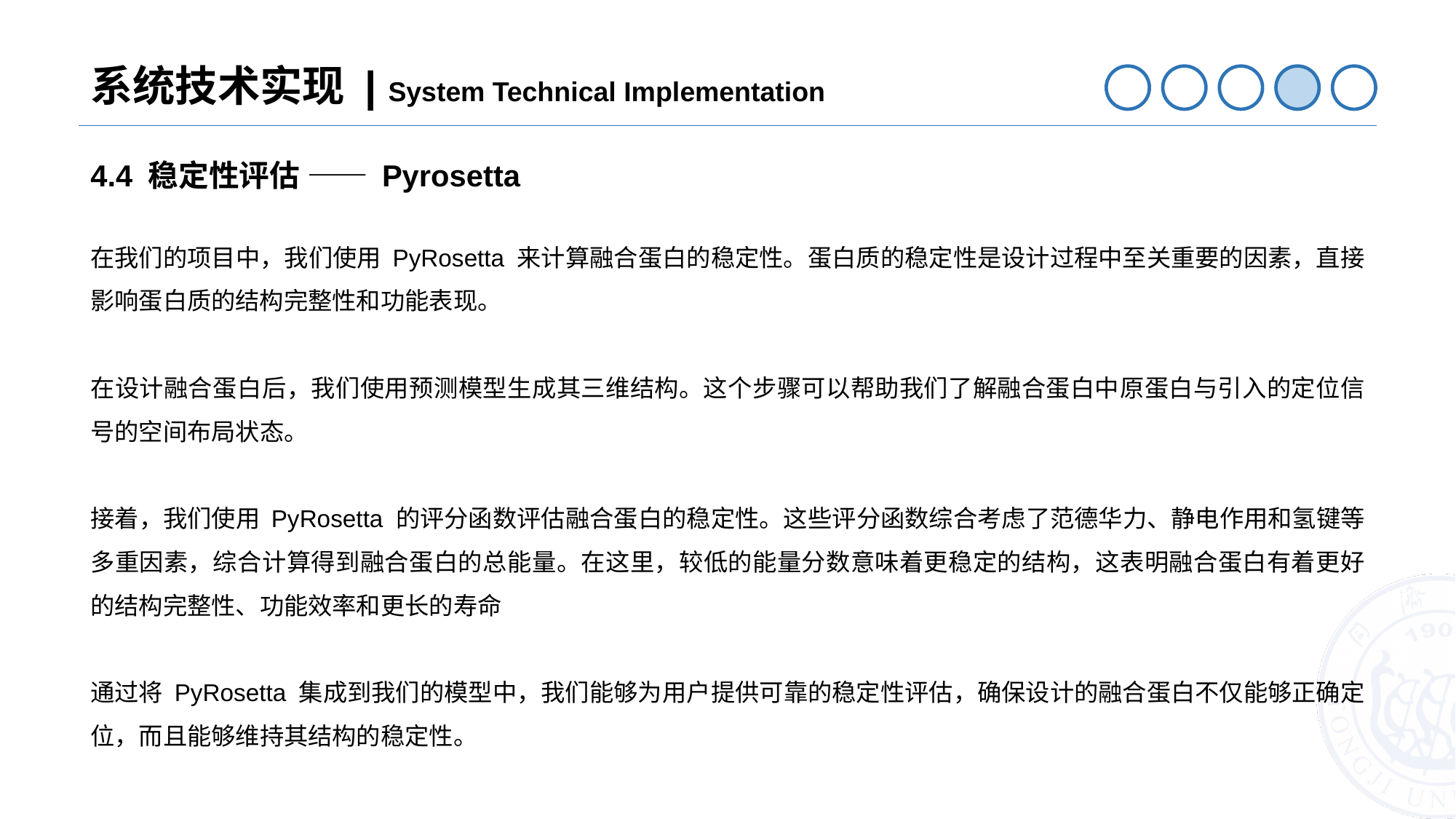

系统技术实现 | System Technical Implementation

4.4 稳定性评估 —— Pyrosetta
在我们的项目中，我们使用 PyRosetta 来计算融合蛋白的稳定性。蛋白质的稳定性是设计过程中至关重要的因素，直接影响蛋白质的结构完整性和功能表现。

在设计融合蛋白后，我们使用预测模型生成其三维结构。这个步骤可以帮助我们了解融合蛋白中原蛋白与引入的定位信号的空间布局状态。

接着，我们使用 PyRosetta 的评分函数评估融合蛋白的稳定性。这些评分函数综合考虑了范德华力、静电作用和氢键等多重因素，综合计算得到融合蛋白的总能量。在这里，较低的能量分数意味着更稳定的结构，这表明融合蛋白有着更好的结构完整性、功能效率和更长的寿命

通过将 PyRosetta 集成到我们的模型中，我们能够为用户提供可靠的稳定性评估，确保设计的融合蛋白不仅能够正确定位，而且能够维持其结构的稳定性。